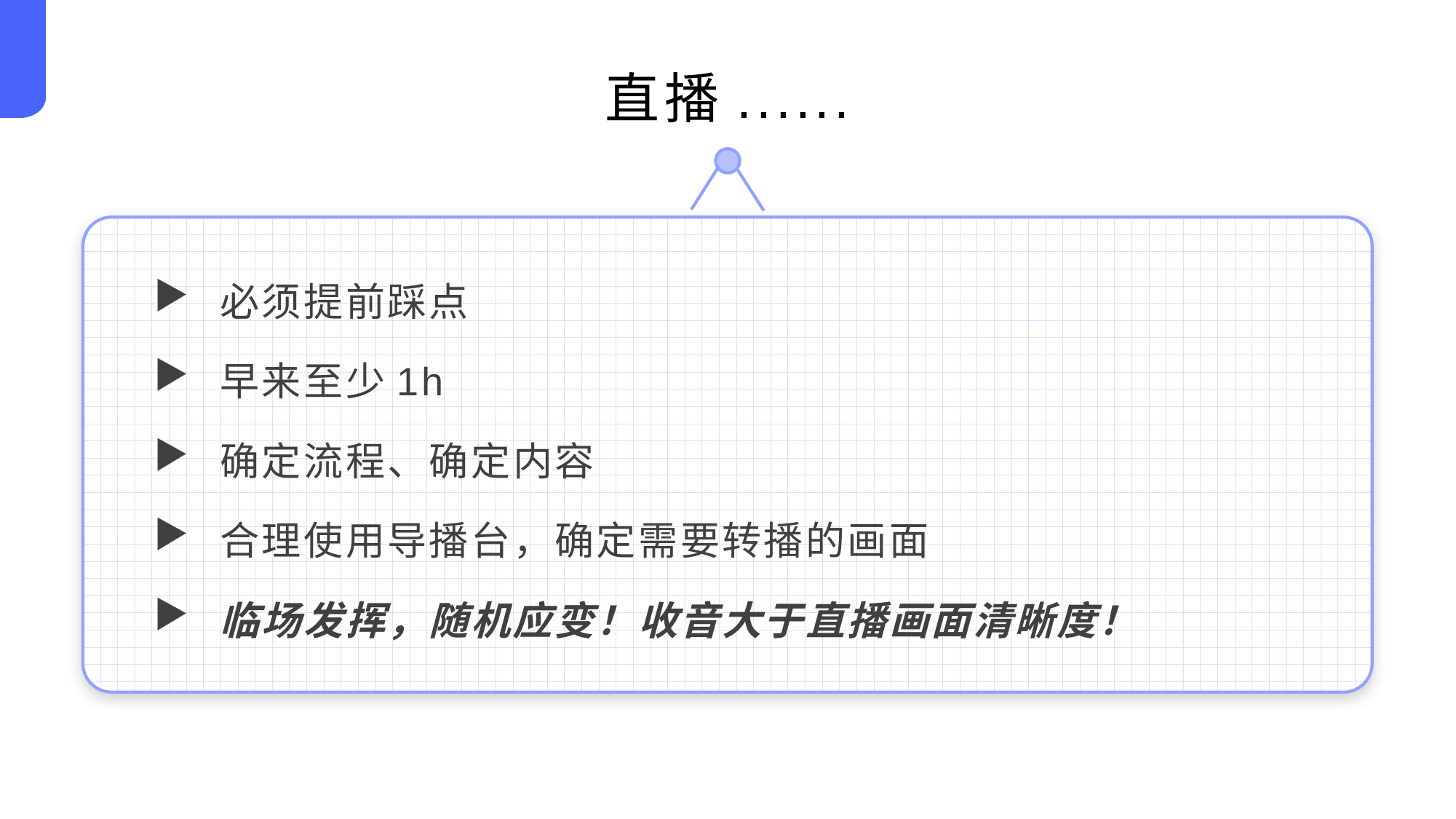

直播......

必须提前踩点
早来至少1h
确定流程、确定内容
合理使用导播台，确定需要转播的画面
临场发挥，随机应变！收音大于直播画面清晰度！